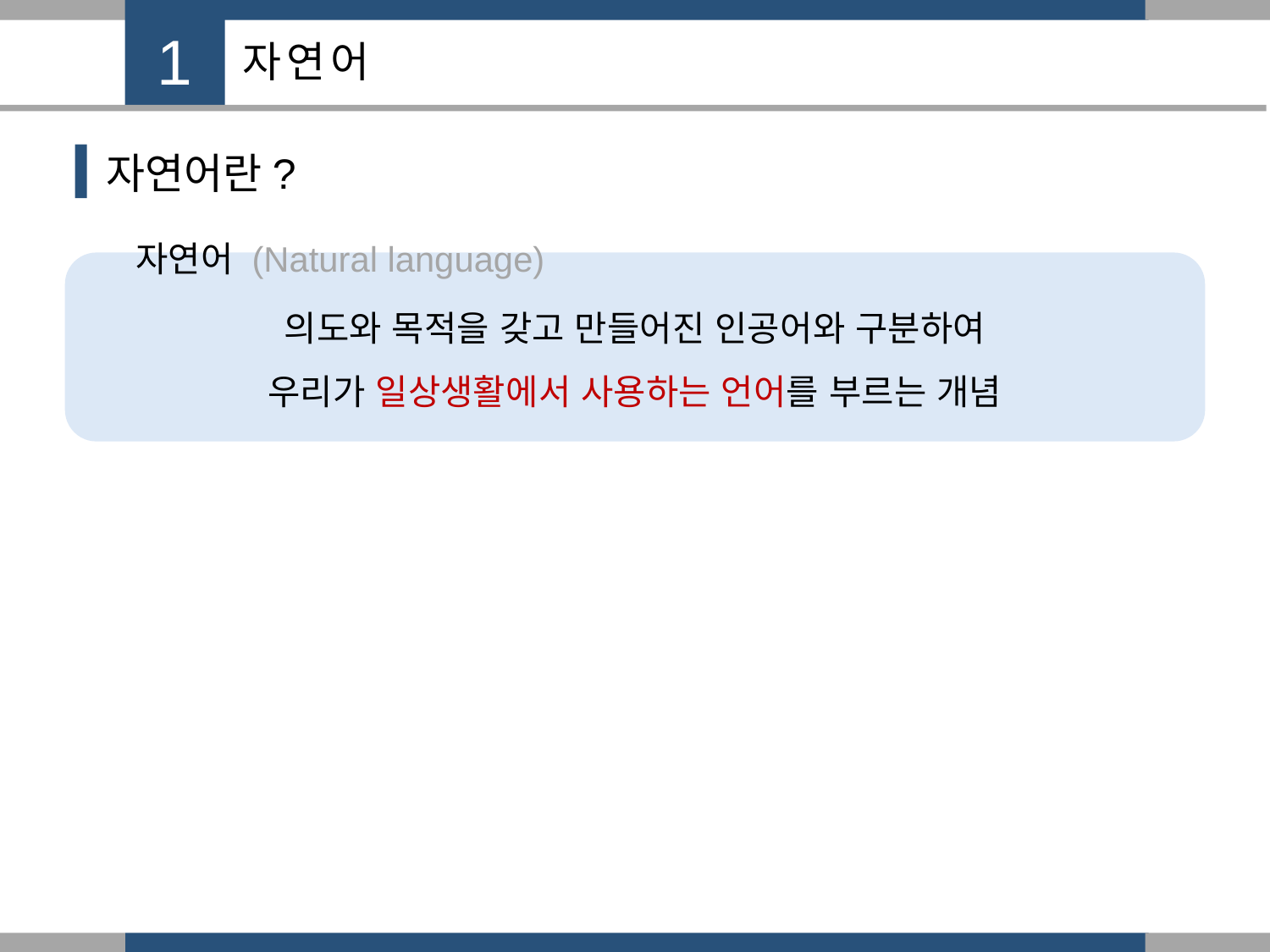

1
자연어

자연어란?

자연어 (Natural language)

의도와 목적을 갖고 만들어진 인공어와 구분하여
우리가 일상생활에서 사용하는 언어를 부르는 개념